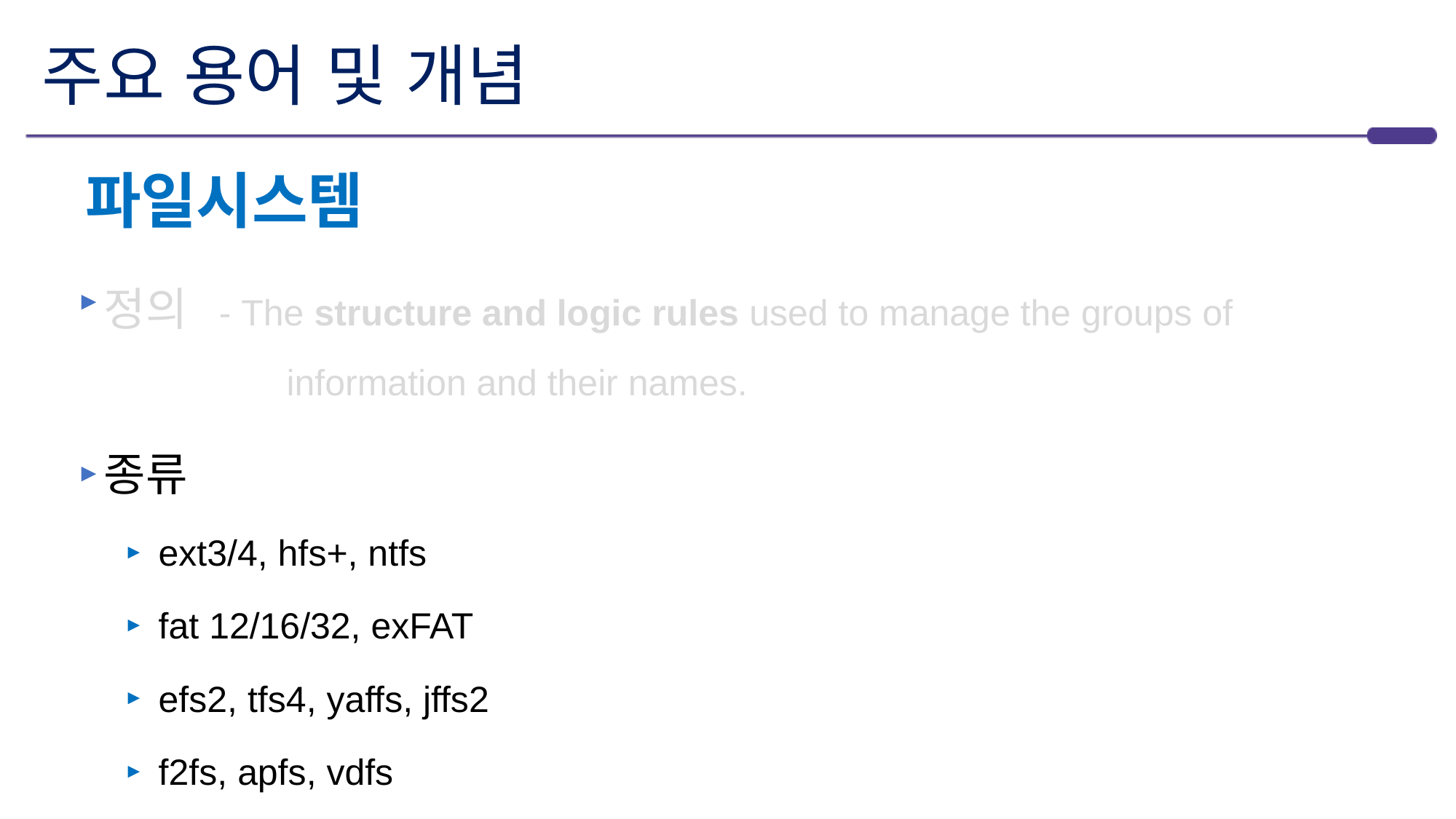

# 주요 용어 및 개념
파일시스템
정의 - The structure and logic rules used to manage the groups of
                  information and their names.
종류
ext3/4, hfs+, ntfs
fat 12/16/32, exFAT
efs2, tfs4, yaffs, jffs2
f2fs, apfs, vdfs